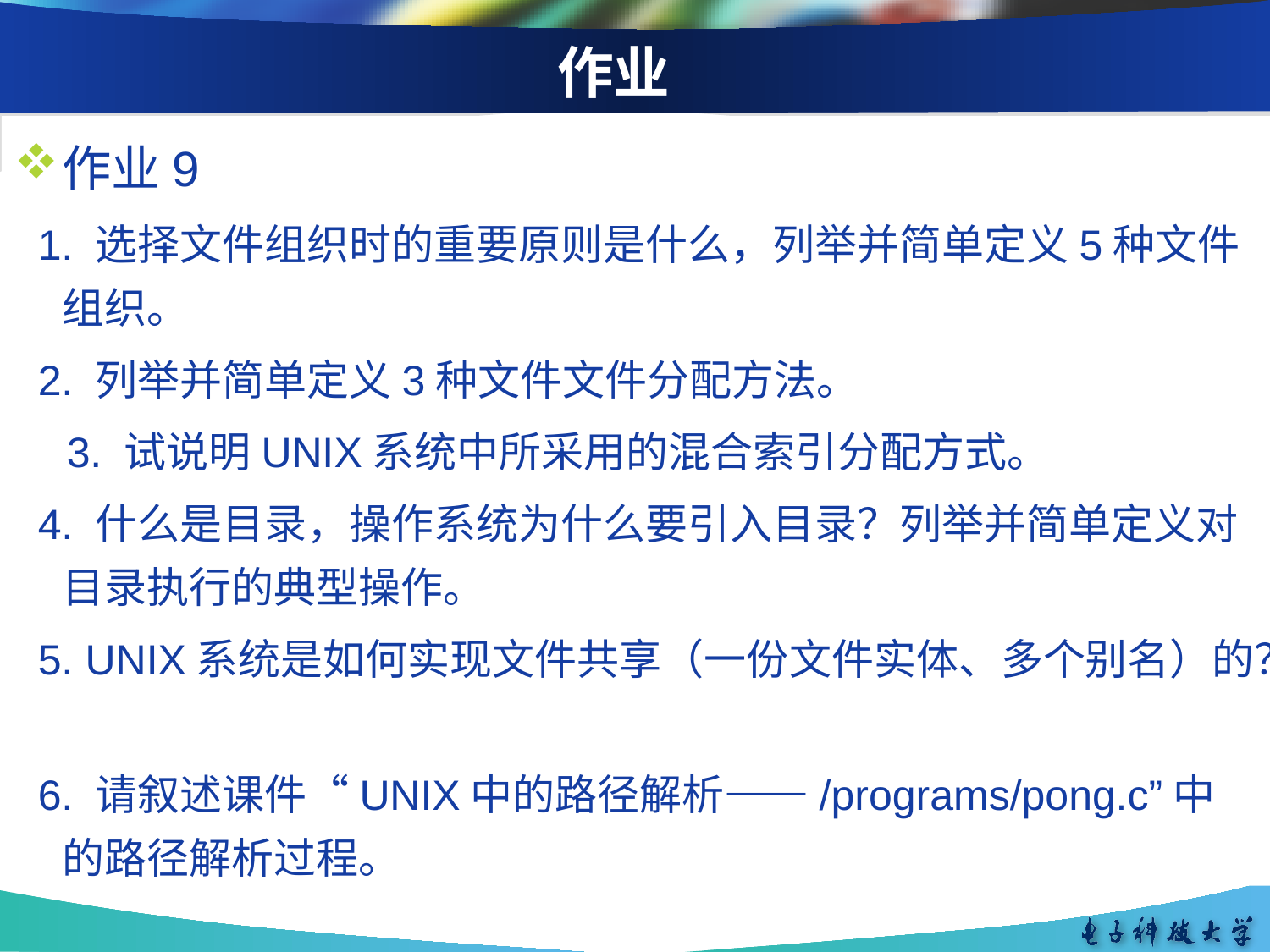

# 作业
作业9
  1. 选择文件组织时的重要原则是什么，列举并简单定义5种文件组织。
  2. 列举并简单定义3种文件文件分配方法。
　3. 试说明UNIX系统中所采用的混合索引分配方式。
  4. 什么是目录，操作系统为什么要引入目录？列举并简单定义对目录执行的典型操作。
  5. UNIX系统是如何实现文件共享（一份文件实体、多个别名）的？
  6. 请叙述课件“UNIX中的路径解析——/programs/pong.c”中的路径解析过程。